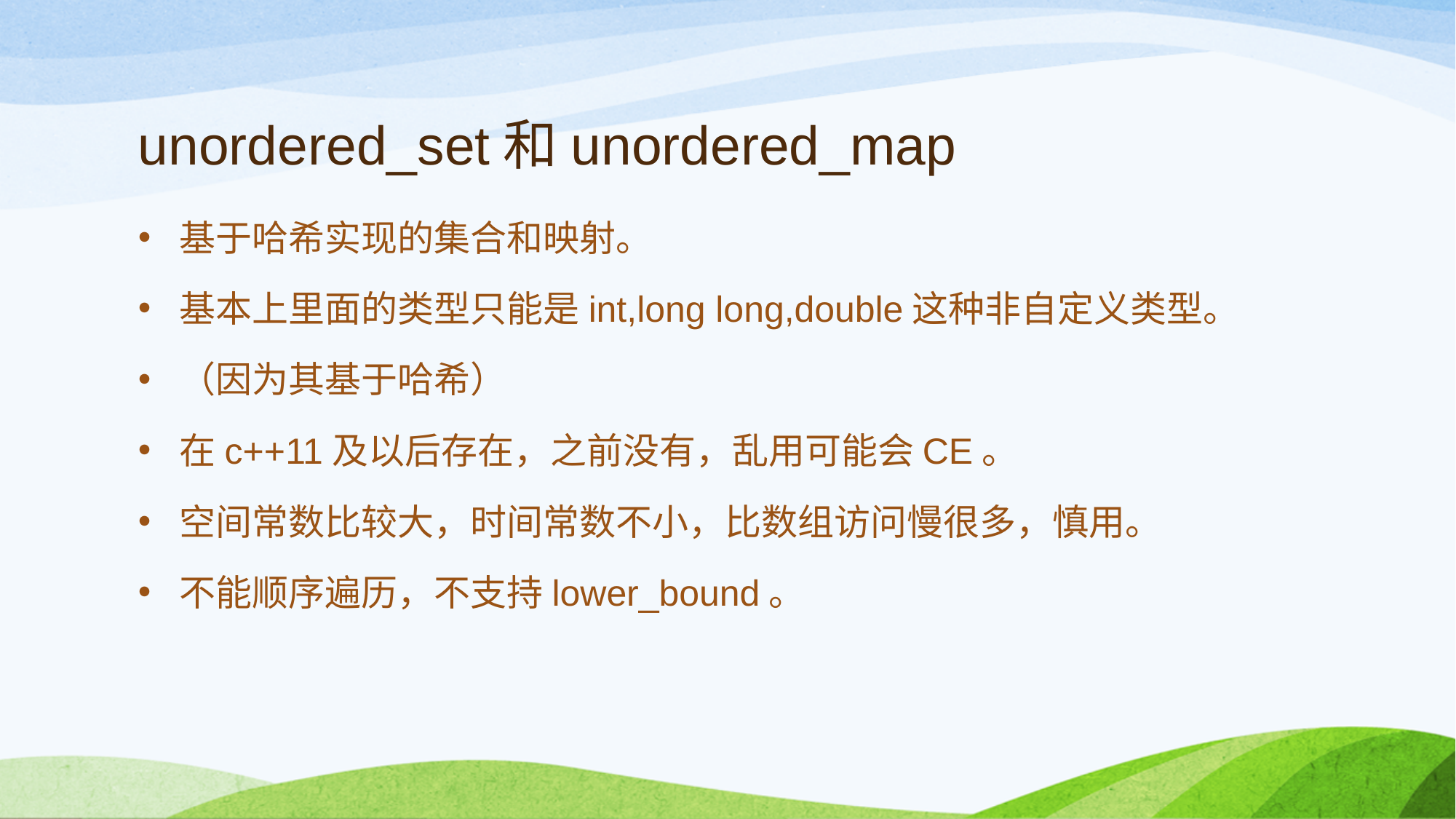

# unordered_set和unordered_map
基于哈希实现的集合和映射。
基本上里面的类型只能是int,long long,double这种非自定义类型。
（因为其基于哈希）
在c++11及以后存在，之前没有，乱用可能会CE。
空间常数比较大，时间常数不小，比数组访问慢很多，慎用。
不能顺序遍历，不支持lower_bound。